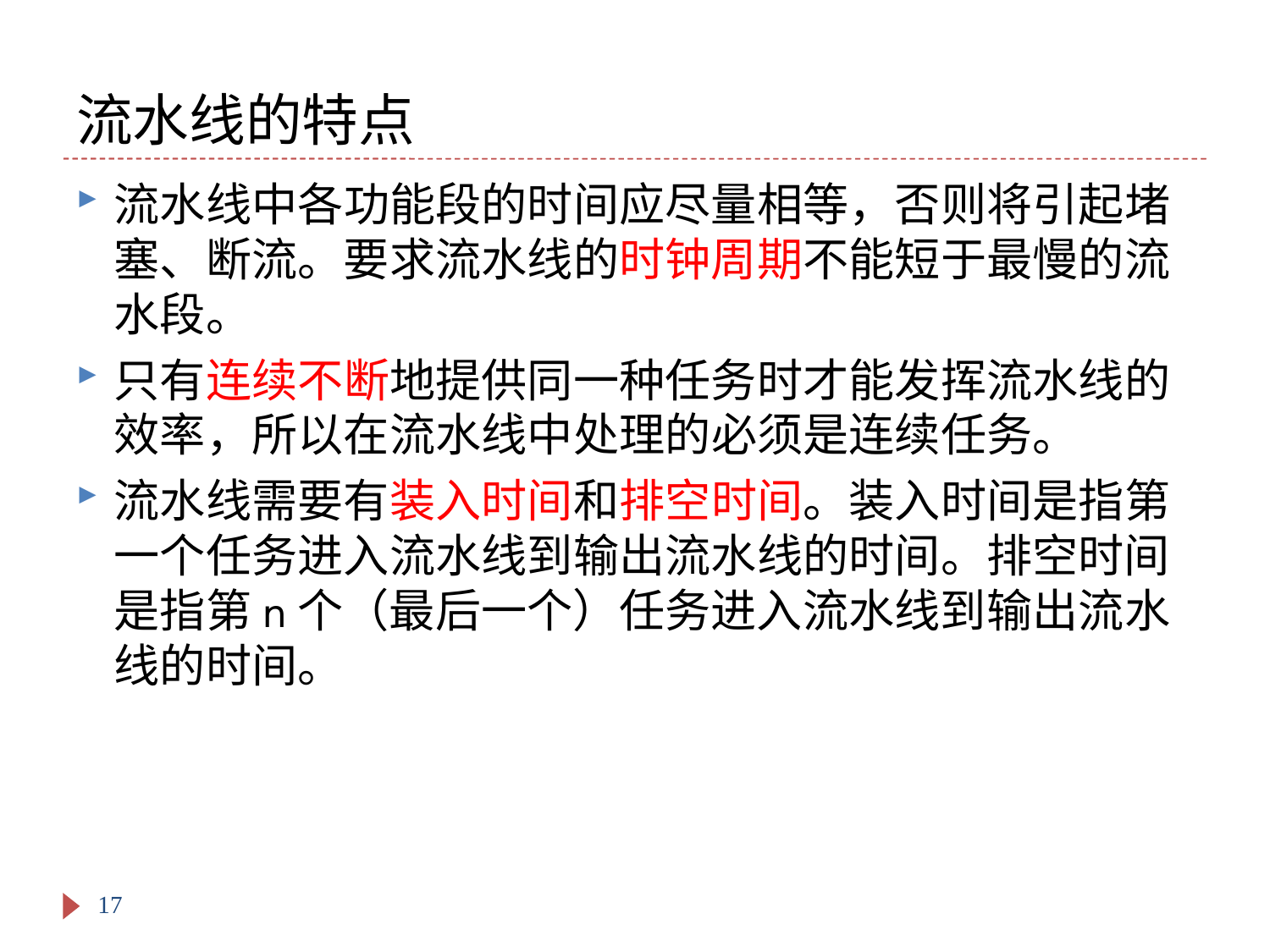

# 流水线的特点
流水线中各功能段的时间应尽量相等，否则将引起堵塞、断流。要求流水线的时钟周期不能短于最慢的流水段。
只有连续不断地提供同一种任务时才能发挥流水线的效率，所以在流水线中处理的必须是连续任务。
流水线需要有装入时间和排空时间。装入时间是指第一个任务进入流水线到输出流水线的时间。排空时间是指第n个（最后一个）任务进入流水线到输出流水线的时间。

17